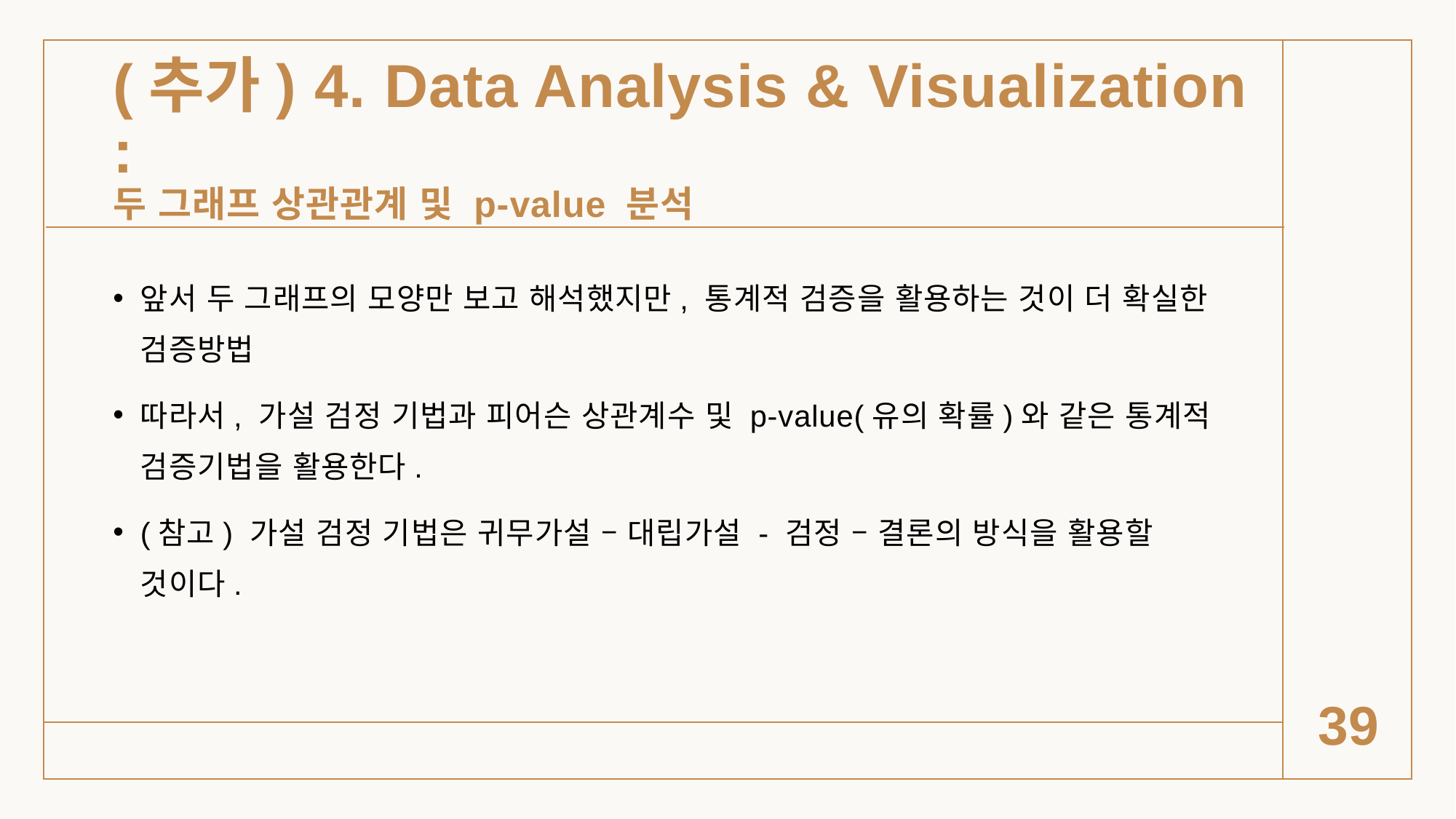

# (추가) 4. Data Analysis & Visualization : 두 그래프 상관관계 및 p-value 분석
앞서 두 그래프의 모양만 보고 해석했지만, 통계적 검증을 활용하는 것이 더 확실한 검증방법
따라서, 가설 검정 기법과 피어슨 상관계수 및 p-value(유의 확률)와 같은 통계적 검증기법을 활용한다.
(참고) 가설 검정 기법은 귀무가설 – 대립가설 - 검정 – 결론의 방식을 활용할 것이다.

39